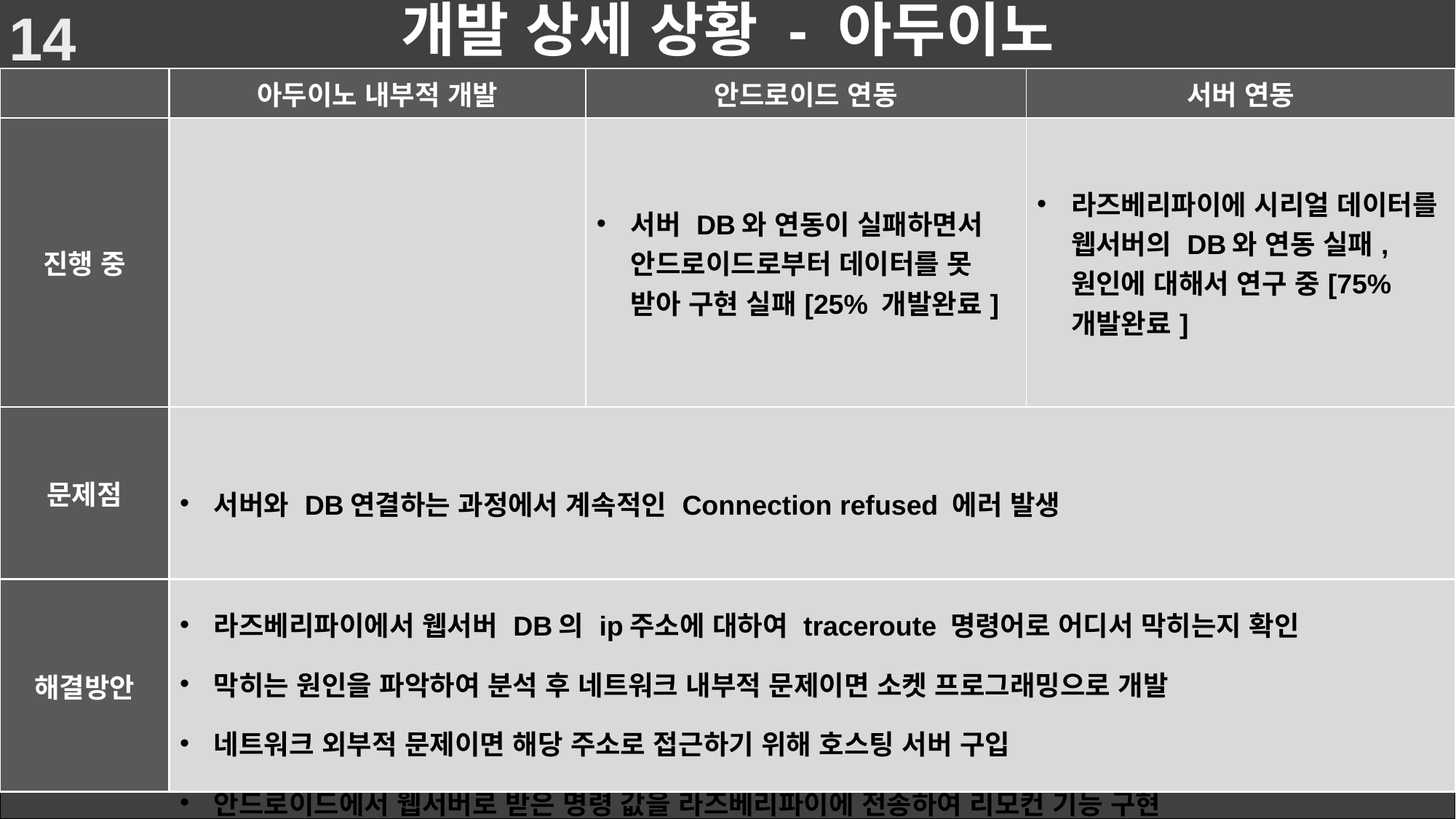

14
# 개발 상세 상황 - 아두이노

|  | 아두이노 내부적 개발 | 안드로이드 연동 | 서버 연동 |
| --- | --- | --- | --- |
| 진행 중 |  | 서버 DB와 연동이 실패하면서 안드로이드로부터 데이터를 못 받아 구현 실패[25% 개발완료] | 라즈베리파이에 시리얼 데이터를 웹서버의 DB와 연동 실패, 원인에 대해서 연구 중[75% 개발완료] |
| 문제점 | 서버와 DB연결하는 과정에서 계속적인 Connection refused 에러 발생 |  |  |
| 해결방안 | 라즈베리파이에서 웹서버 DB의 ip주소에 대하여 traceroute 명령어로 어디서 막히는지 확인 막히는 원인을 파악하여 분석 후 네트워크 내부적 문제이면 소켓 프로그래밍으로 개발 네트워크 외부적 문제이면 해당 주소로 접근하기 위해 호스팅 서버 구입 안드로이드에서 웹서버로 받은 명령 값을 라즈베리파이에 전송하여 리모컨 기능 구현 |  |  |